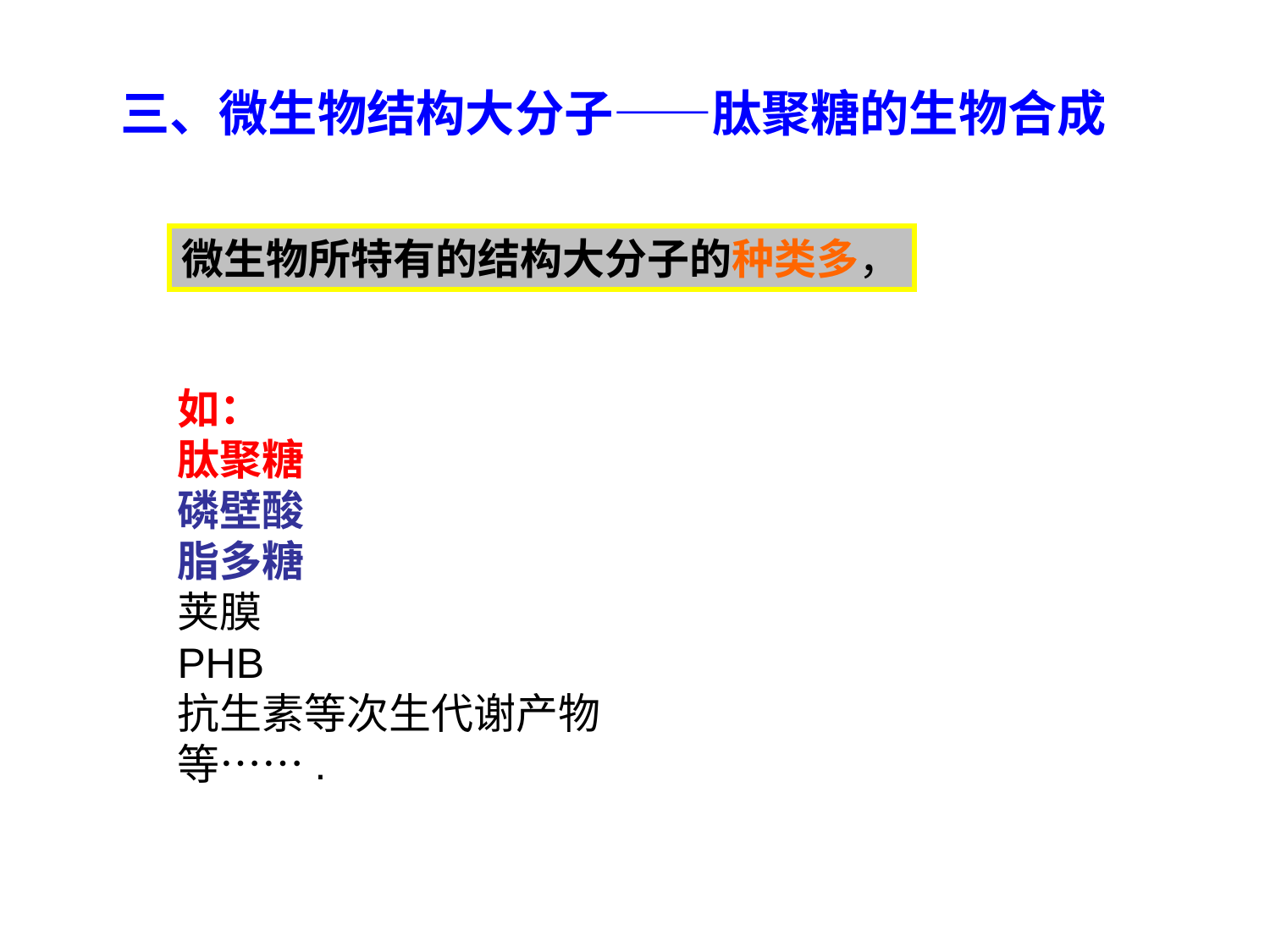

三、微生物结构大分子——肽聚糖的生物合成
微生物所特有的结构大分子的种类多，
如：
肽聚糖
磷壁酸
脂多糖
荚膜
PHB
抗生素等次生代谢产物
等…….